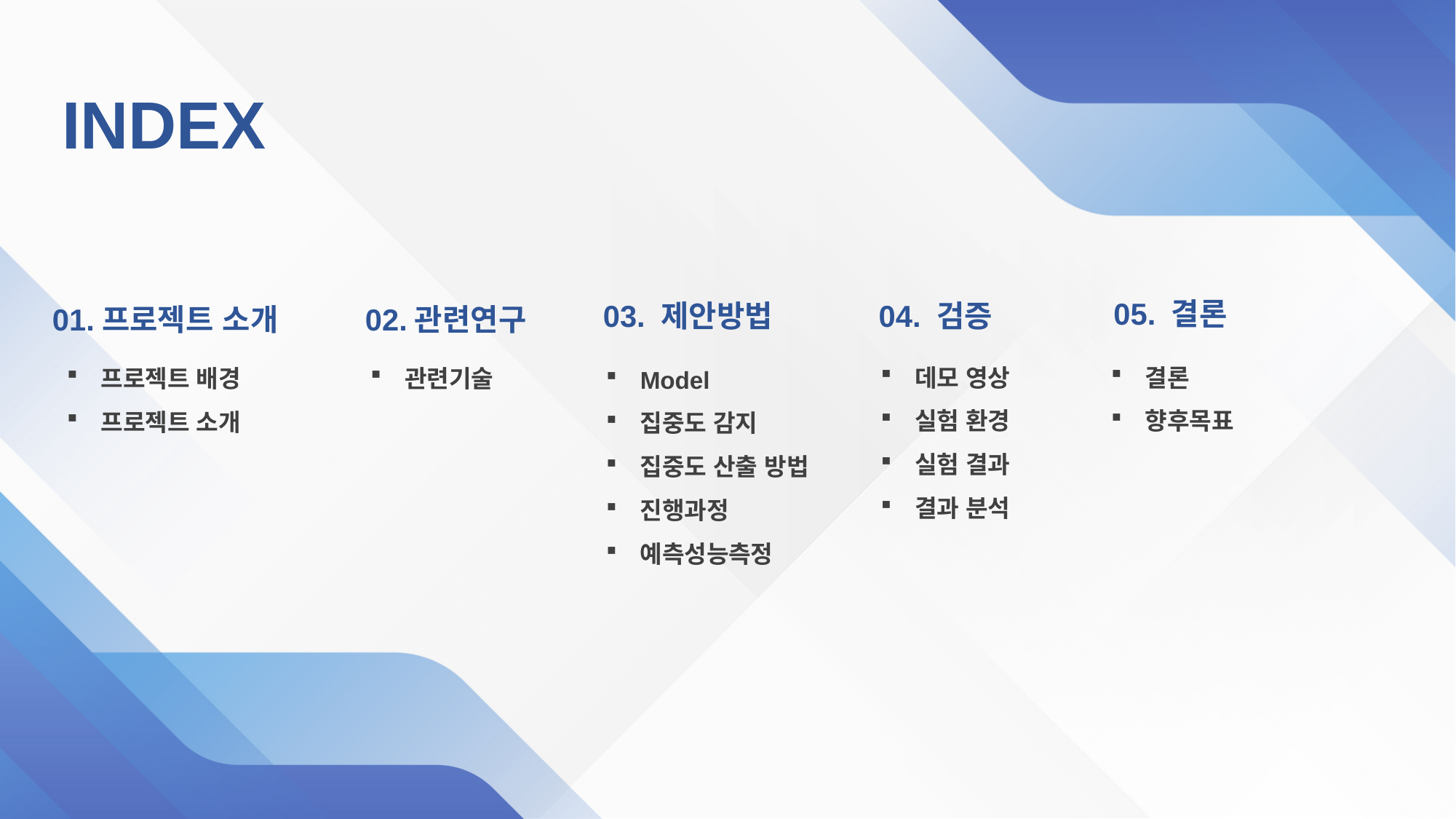

INDEX
04. 검증
05. 결론
03. 제안방법
01.프로젝트 소개
02.관련연구
데모 영상
실험 환경
실험 결과
결과 분석
결론
향후목표
프로젝트 배경
프로젝트 소개
관련기술
Model
집중도 감지
집중도 산출 방법
진행과정
예측성능측정